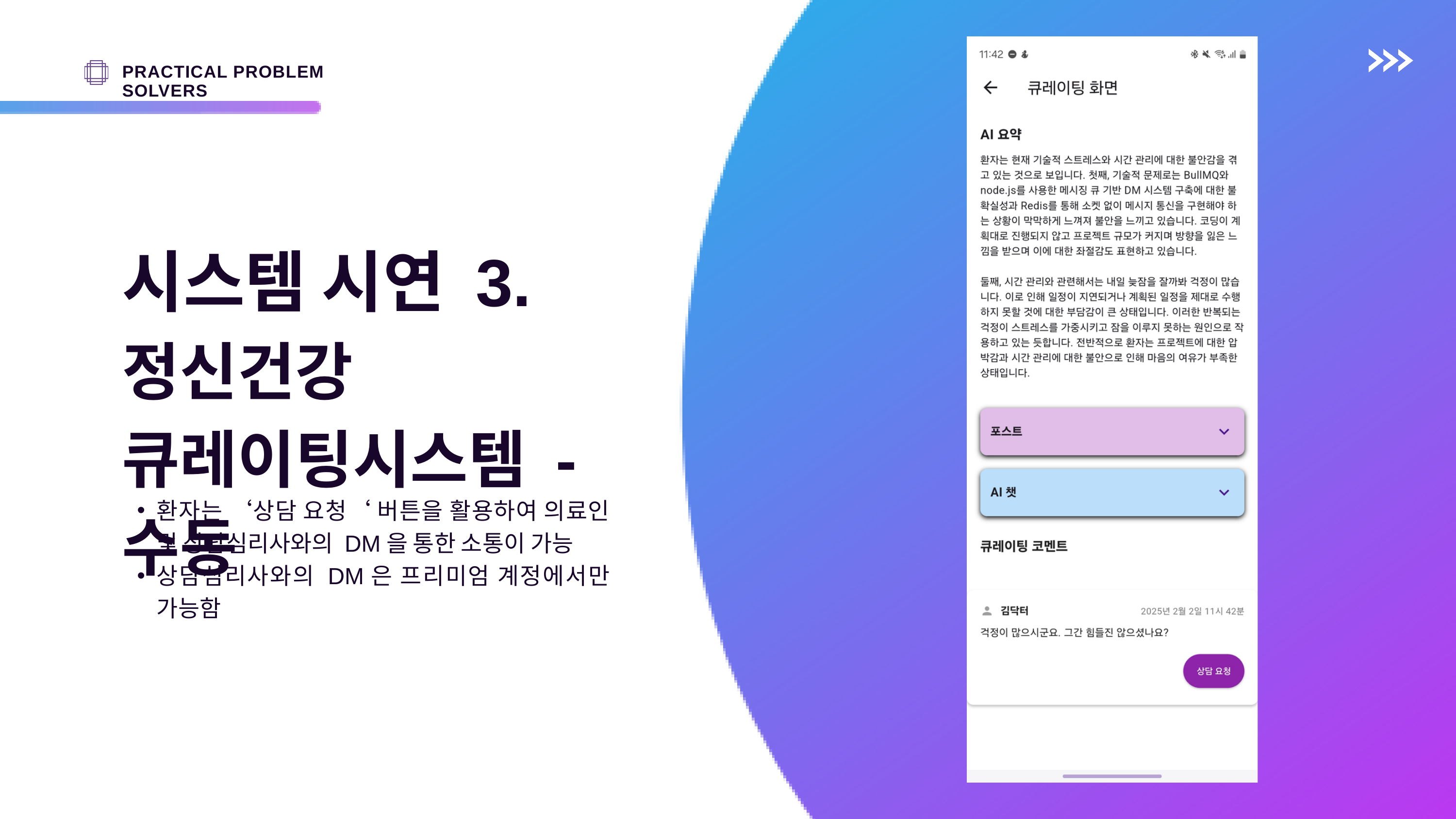

PRACTICAL PROBLEM SOLVERS

시스템 시연 3.
정신건강 큐레이팅시스템 - 수동
환자는 ‘상담 요청‘ 버튼을 활용하여 의료인 및 상담심리사와의 DM을 통한 소통이 가능
상담심리사와의 DM은 프리미엄 계정에서만 가능함